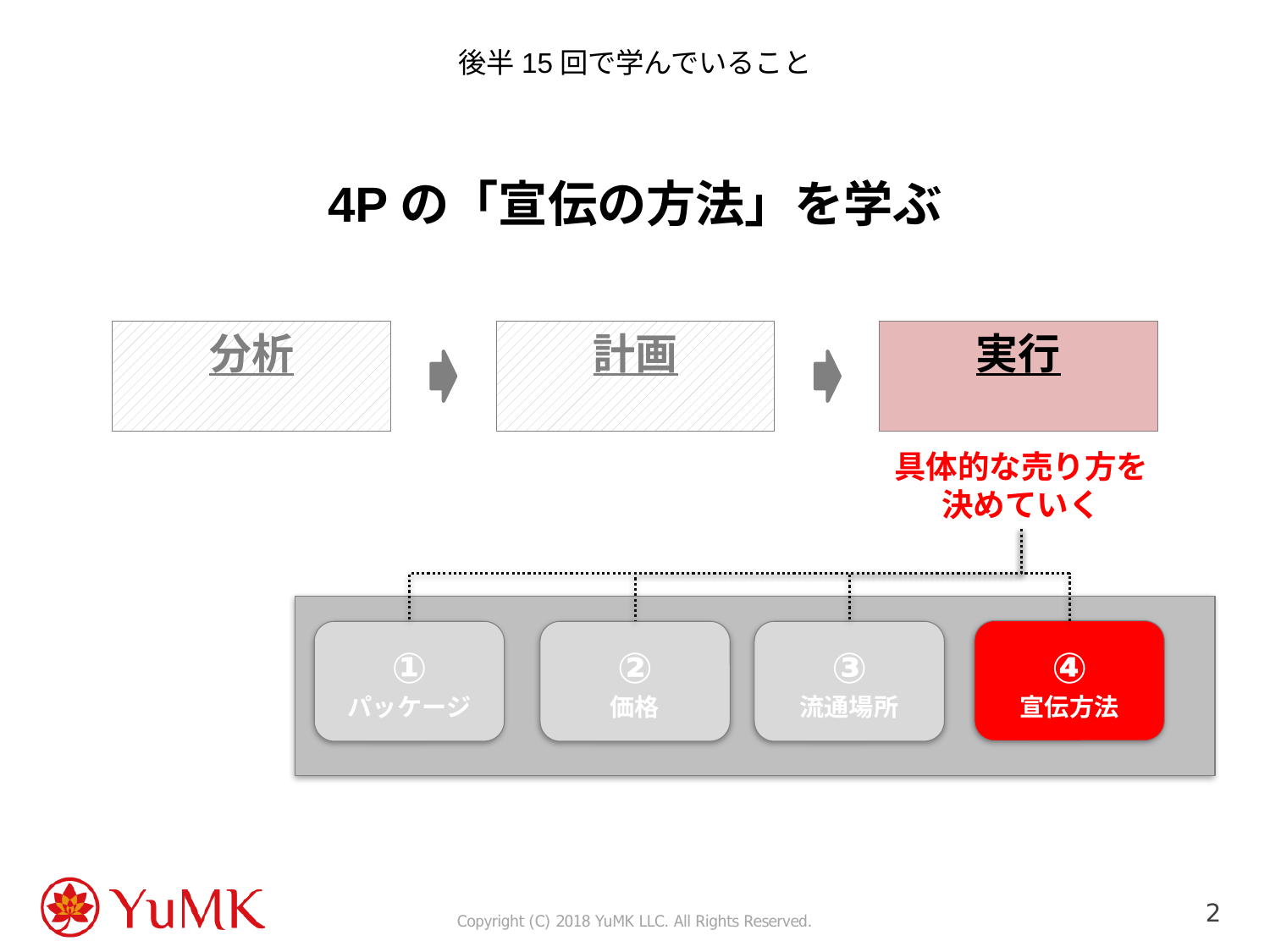

# 後半15回で学んでいること
4Pの「宣伝の方法」を学ぶ
分析
計画
実行

具体的な売り方を
決めていく

④
宣伝方法
①
パッケージ
②
価格
③
流通場所
2